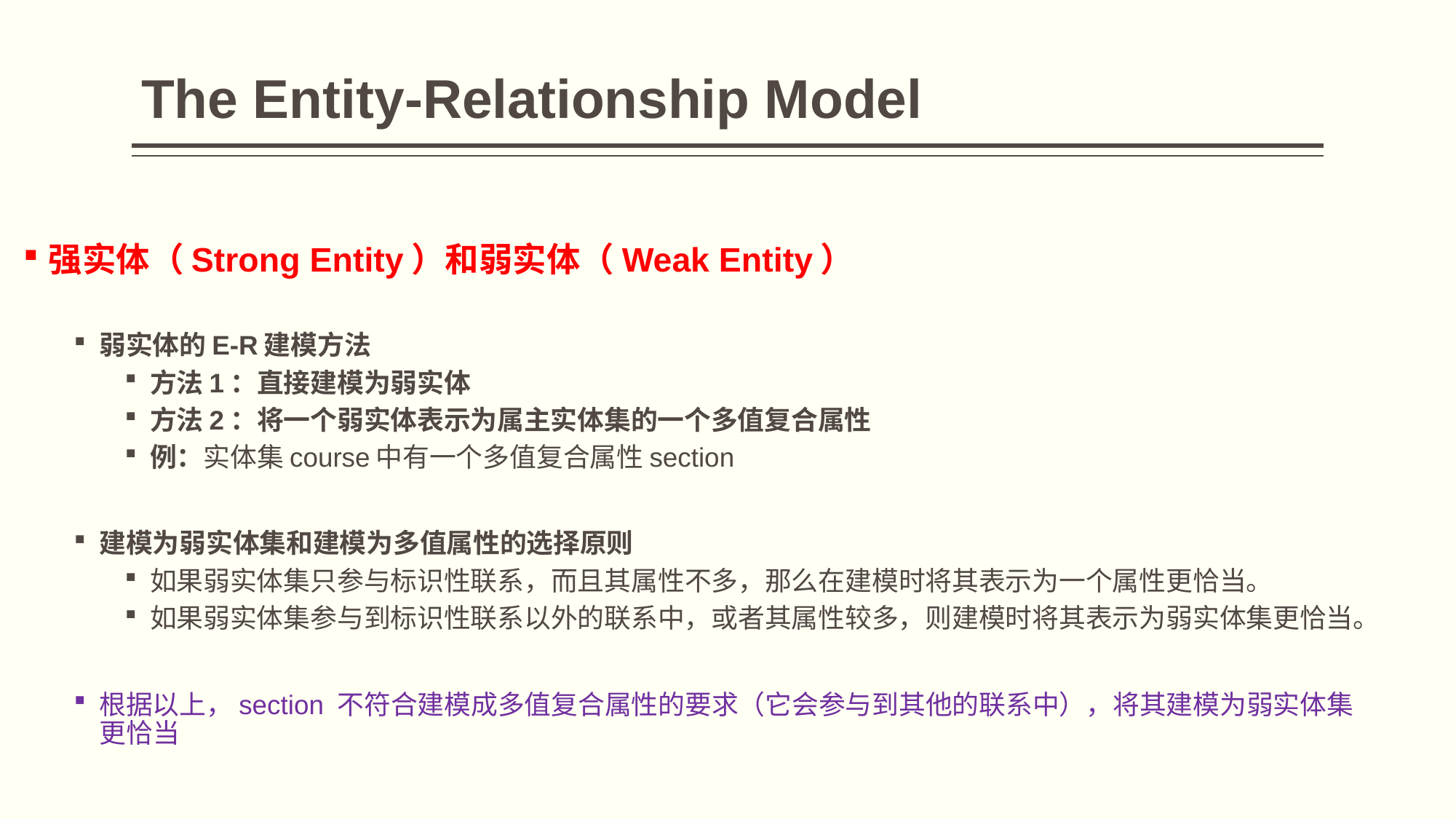

# The Entity-Relationship Model
强实体（Strong Entity）和弱实体（Weak Entity）

弱实体的E-R建模方法
方法1：直接建模为弱实体
方法2：将一个弱实体表示为属主实体集的一个多值复合属性
例：实体集course中有一个多值复合属性section

建模为弱实体集和建模为多值属性的选择原则
如果弱实体集只参与标识性联系，而且其属性不多，那么在建模时将其表示为一个属性更恰当。
如果弱实体集参与到标识性联系以外的联系中，或者其属性较多，则建模时将其表示为弱实体集更恰当。

根据以上，section 不符合建模成多值复合属性的要求（它会参与到其他的联系中），将其建模为弱实体集更恰当